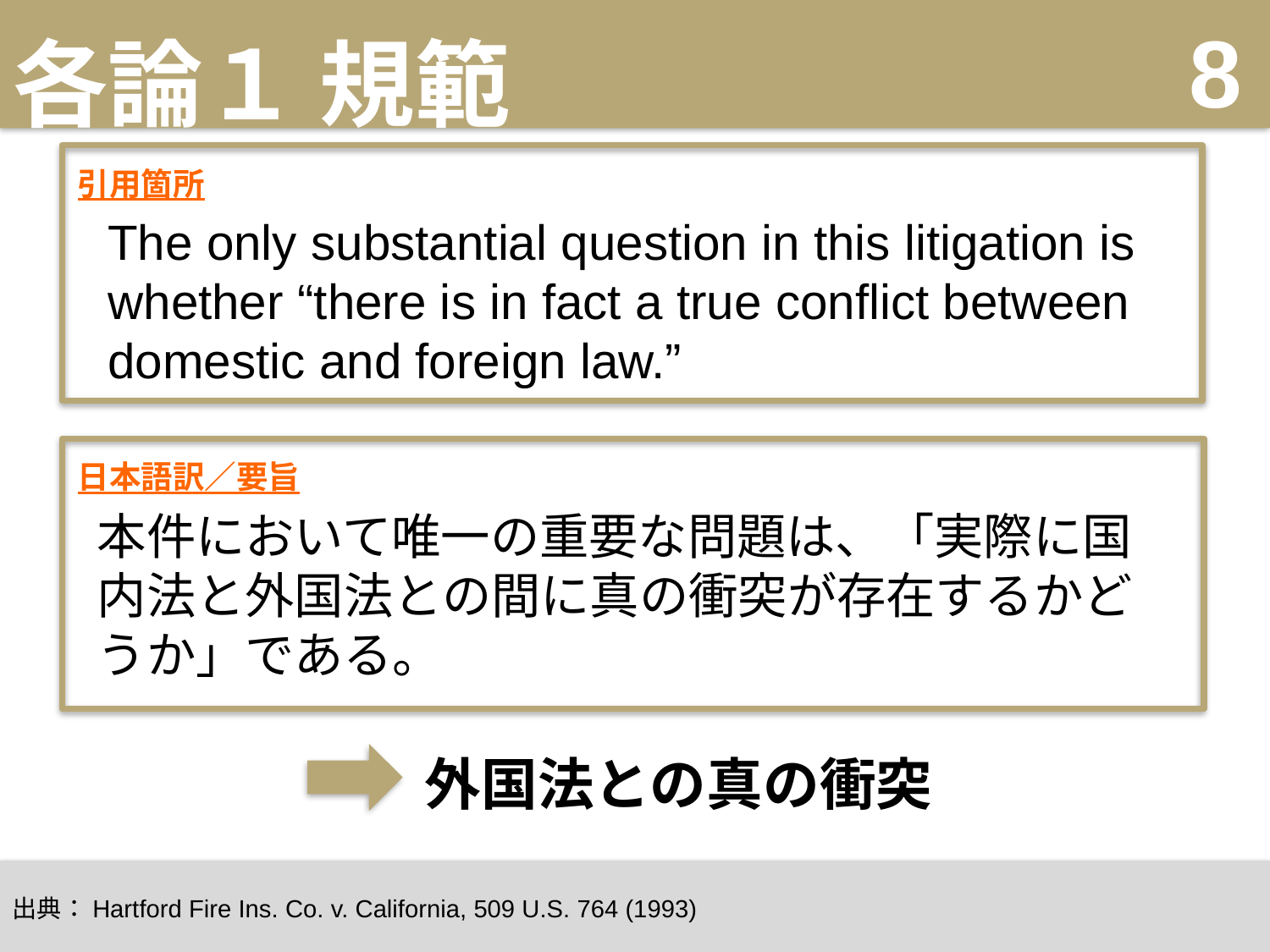

# 各論１ 規範
8

引用箇所
The only substantial question in this litigation is whether “there is in fact a true conflict between domestic and foreign law.”

日本語訳／要旨
本件において唯一の重要な問題は、「実際に国内法と外国法との間に真の衝突が存在するかどうか」である。
外国法との真の衝突

出典：Hartford Fire Ins. Co. v. California, 509 U.S. 764 (1993)